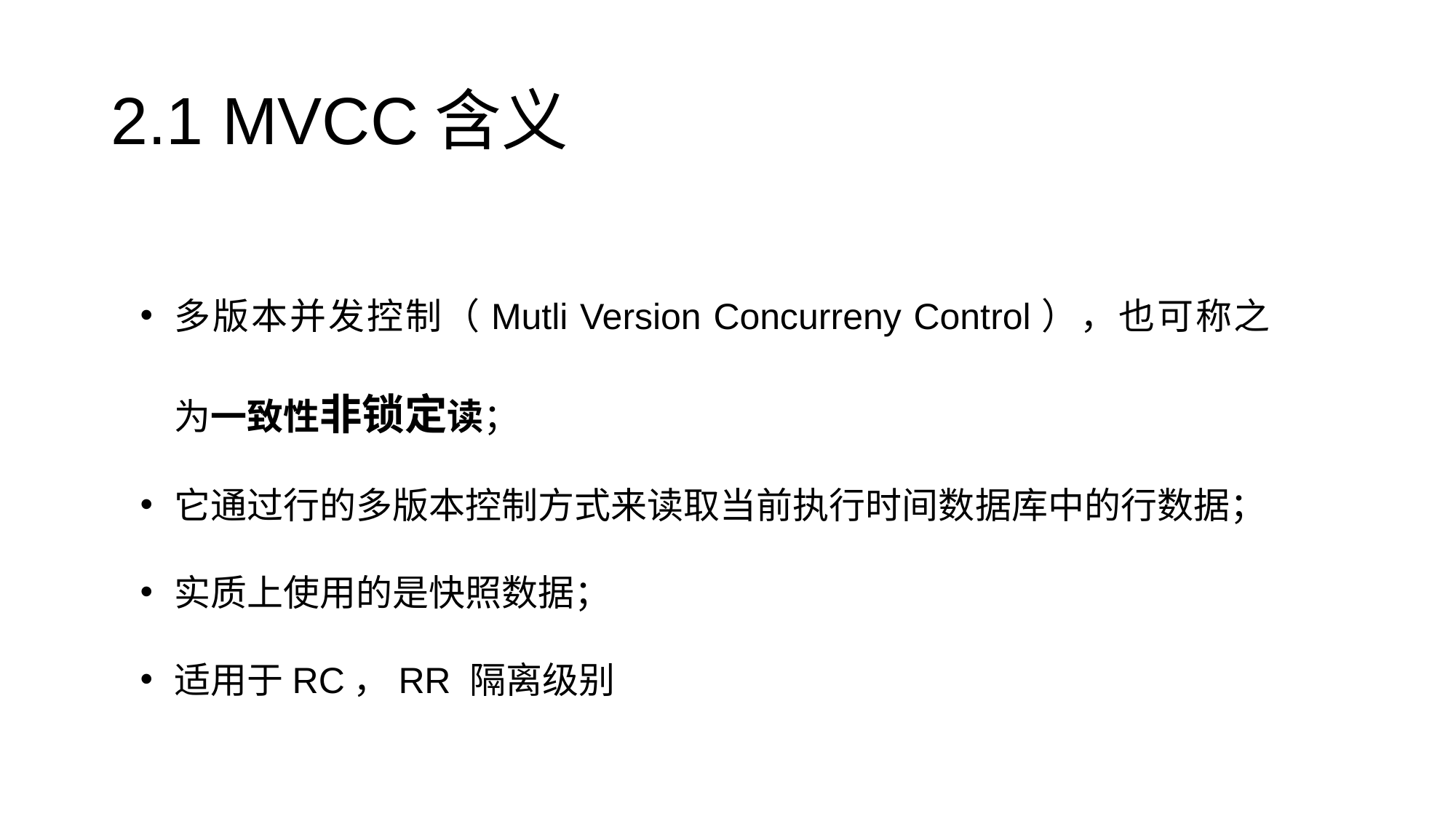

# 2.1 MVCC含义
多版本并发控制（Mutli Version Concurreny Control），也可称之为一致性非锁定读；
它通过行的多版本控制方式来读取当前执行时间数据库中的行数据；
实质上使用的是快照数据；
适用于RC，RR 隔离级别